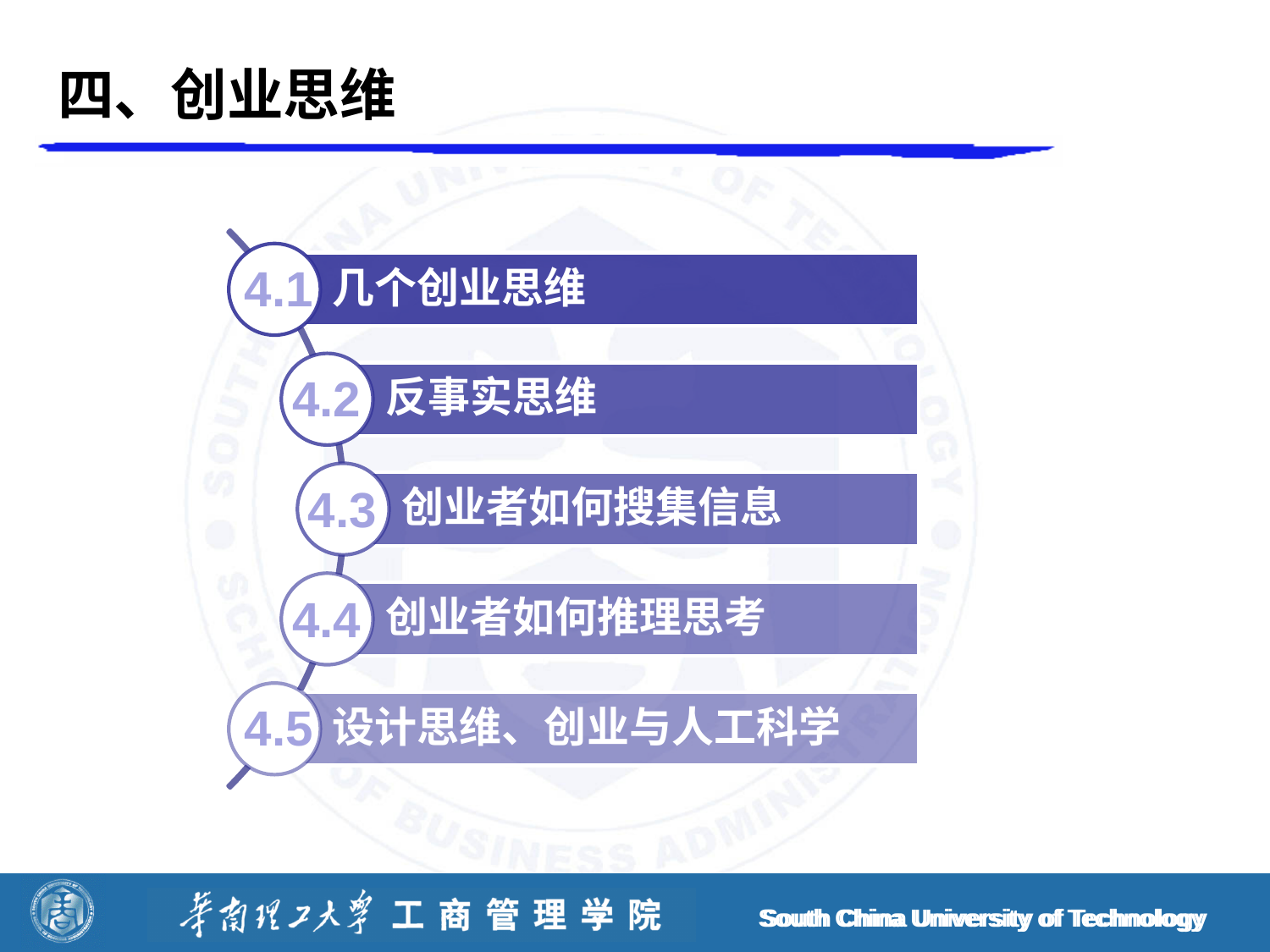

# 四、创业思维
几个创业思维
反事实思维
创业者如何搜集信息
创业者如何推理思考
设计思维、创业与人工科学
4.1
4.2
4.3
4.4
4.5
South China University of Technology
South China University of Technology